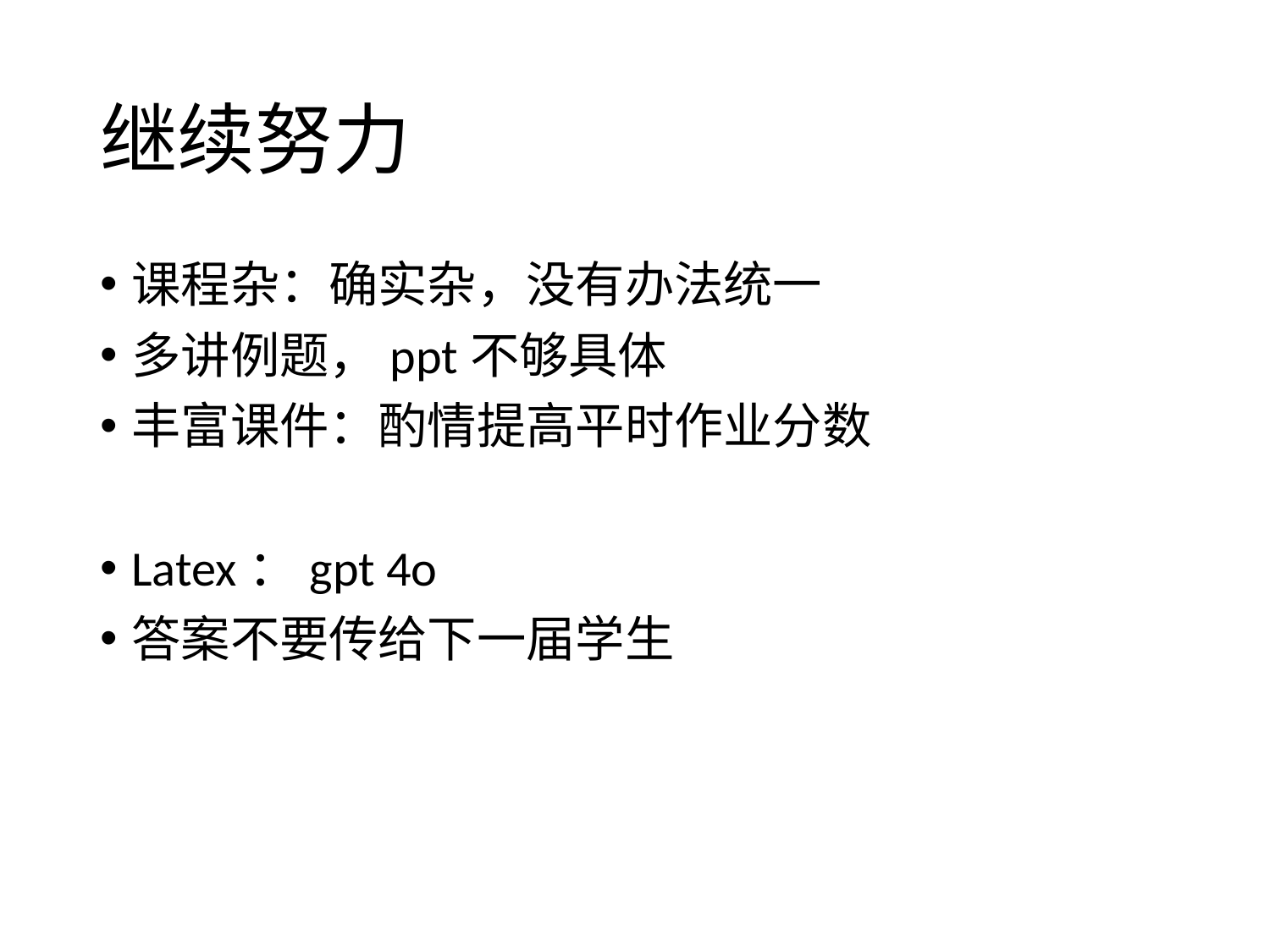

# 继续努力
课程杂：确实杂，没有办法统一
多讲例题，ppt不够具体
丰富课件：酌情提高平时作业分数

Latex：gpt 4o
答案不要传给下一届学生

91